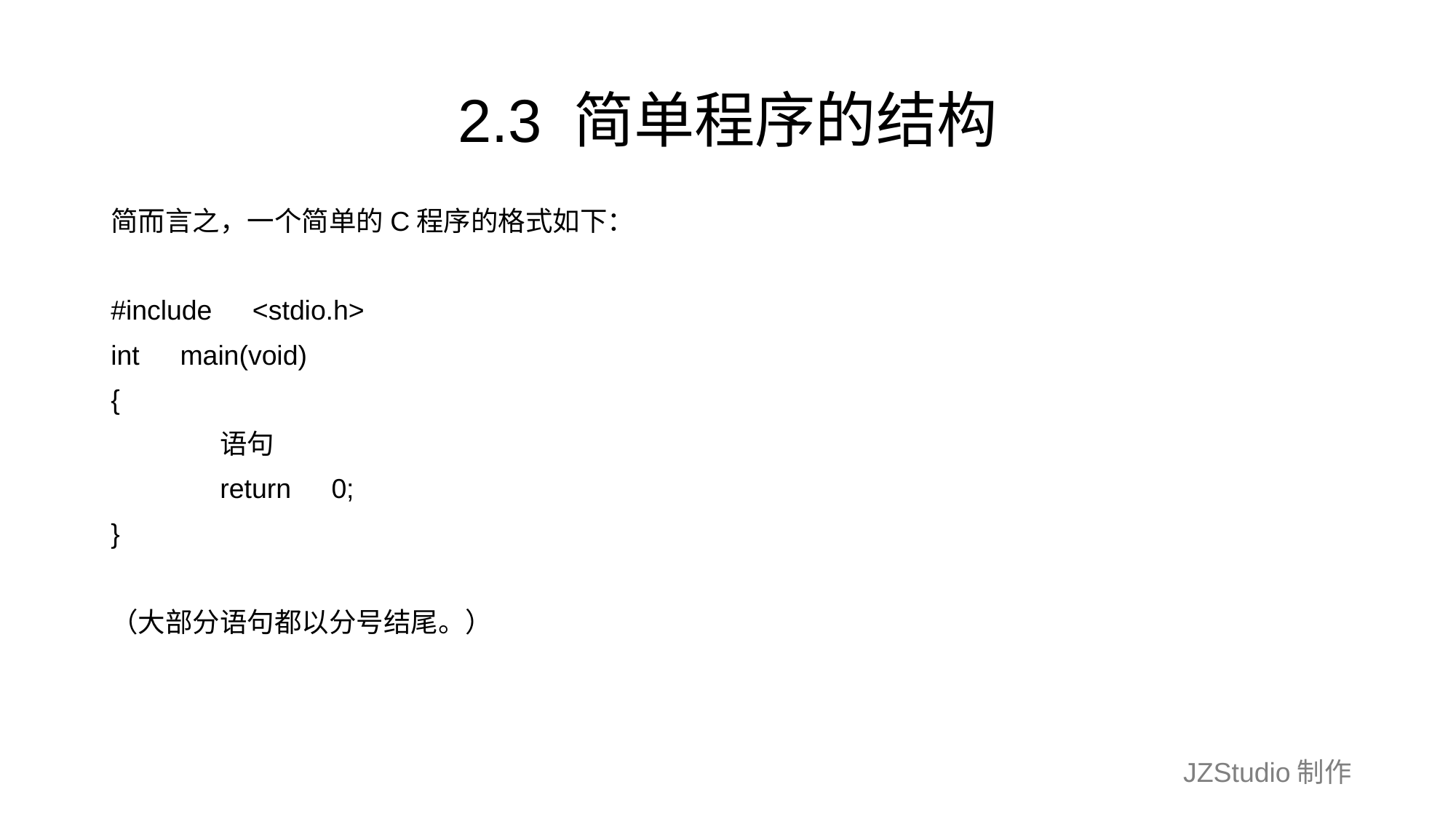

# 2.3 简单程序的结构
简而言之，一个简单的C程序的格式如下：

#include　<stdio.h>
int　main(void)
{
	语句
	return　0;
}

（大部分语句都以分号结尾。）